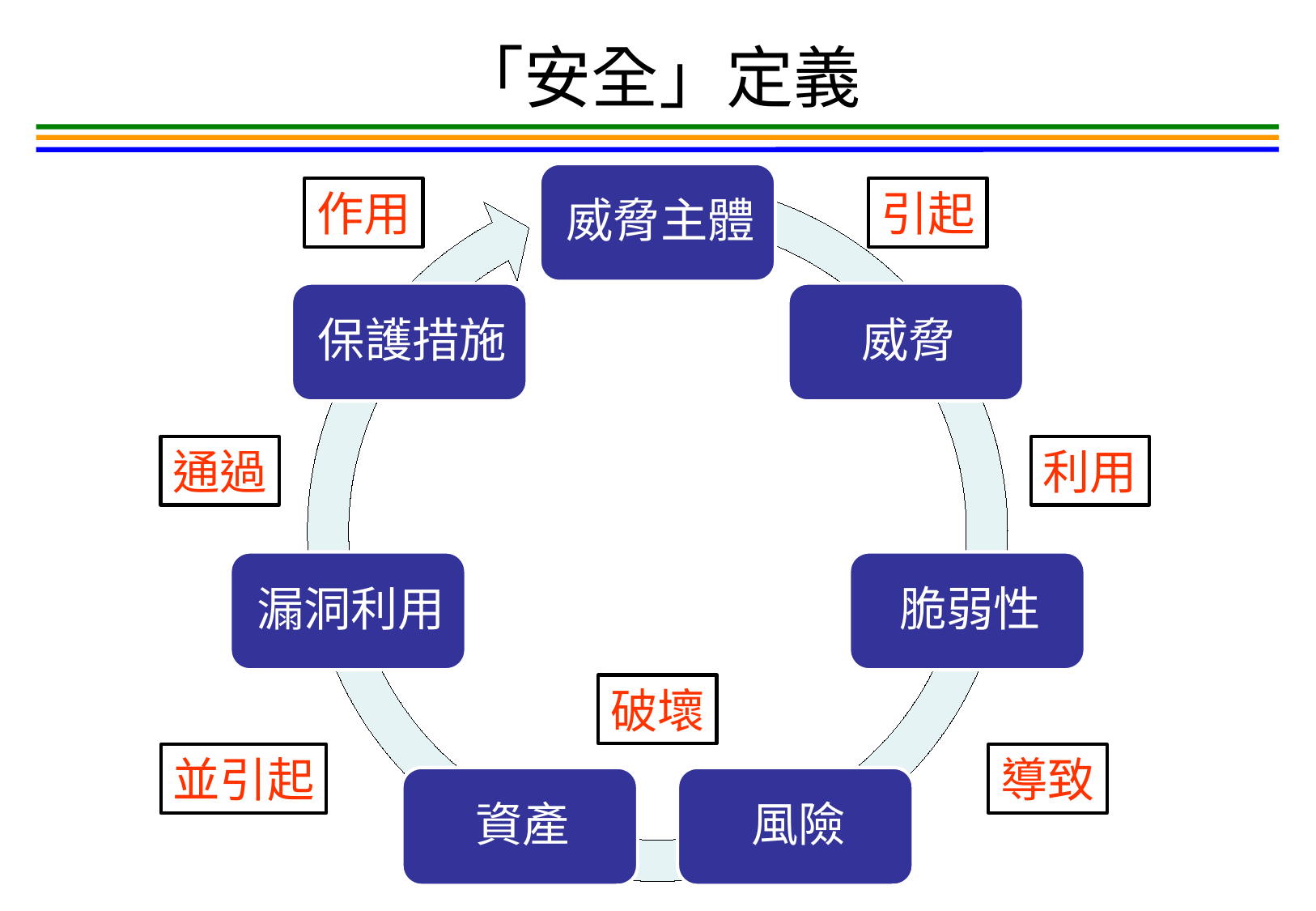

「安全」定義

威脅主體
威脅
脆弱性
風險
資產
漏洞利用
保護措施
作用
引起
通過
利用
破壞
並引起
導致